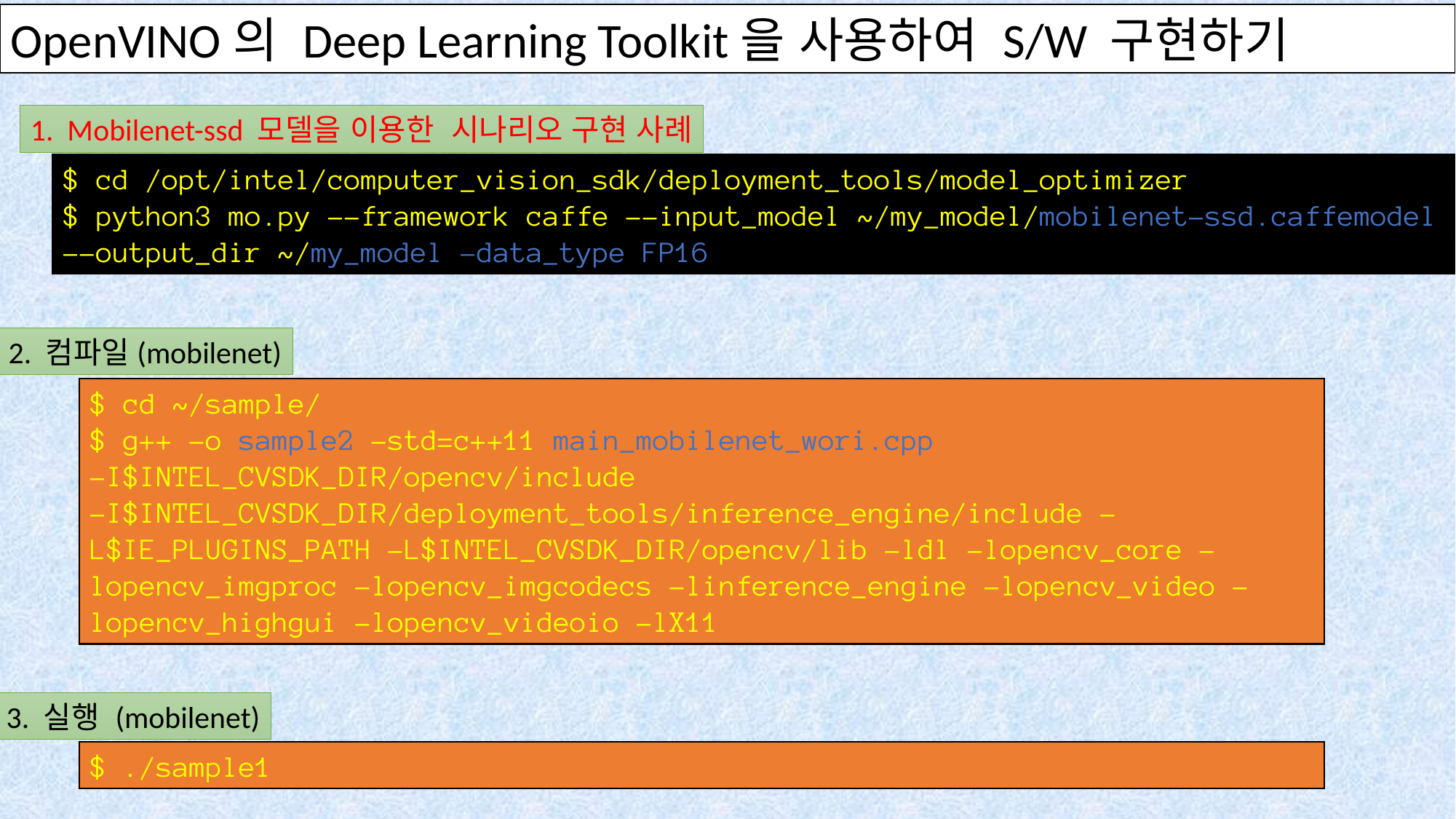

OpenVINO의 Deep Learning Toolkit을 사용하여 S/W 구현하기
1.  Mobilenet-ssd 모델을 이용한  시나리오 구현 사례
$ cd /opt/intel/computer_vision_sdk/deployment_tools/model_optimizer
$ python3 mo.py --framework caffe --input_model ~/my_model/mobilenet-ssd.caffemodel --output_dir ~/my_model –data_type FP16
2. 컴파일(mobilenet)
$ cd ~/sample/
$ g++ -o sample2 -std=c++11 main_mobilenet_wori.cpp -I$INTEL_CVSDK_DIR/opencv/include -I$INTEL_CVSDK_DIR/deployment_tools/inference_engine/include -L$IE_PLUGINS_PATH -L$INTEL_CVSDK_DIR/opencv/lib -ldl -lopencv_core -lopencv_imgproc -lopencv_imgcodecs -linference_engine -lopencv_video -lopencv_highgui -lopencv_videoio -lX11
3. 실행 (mobilenet)
$ ./sample1